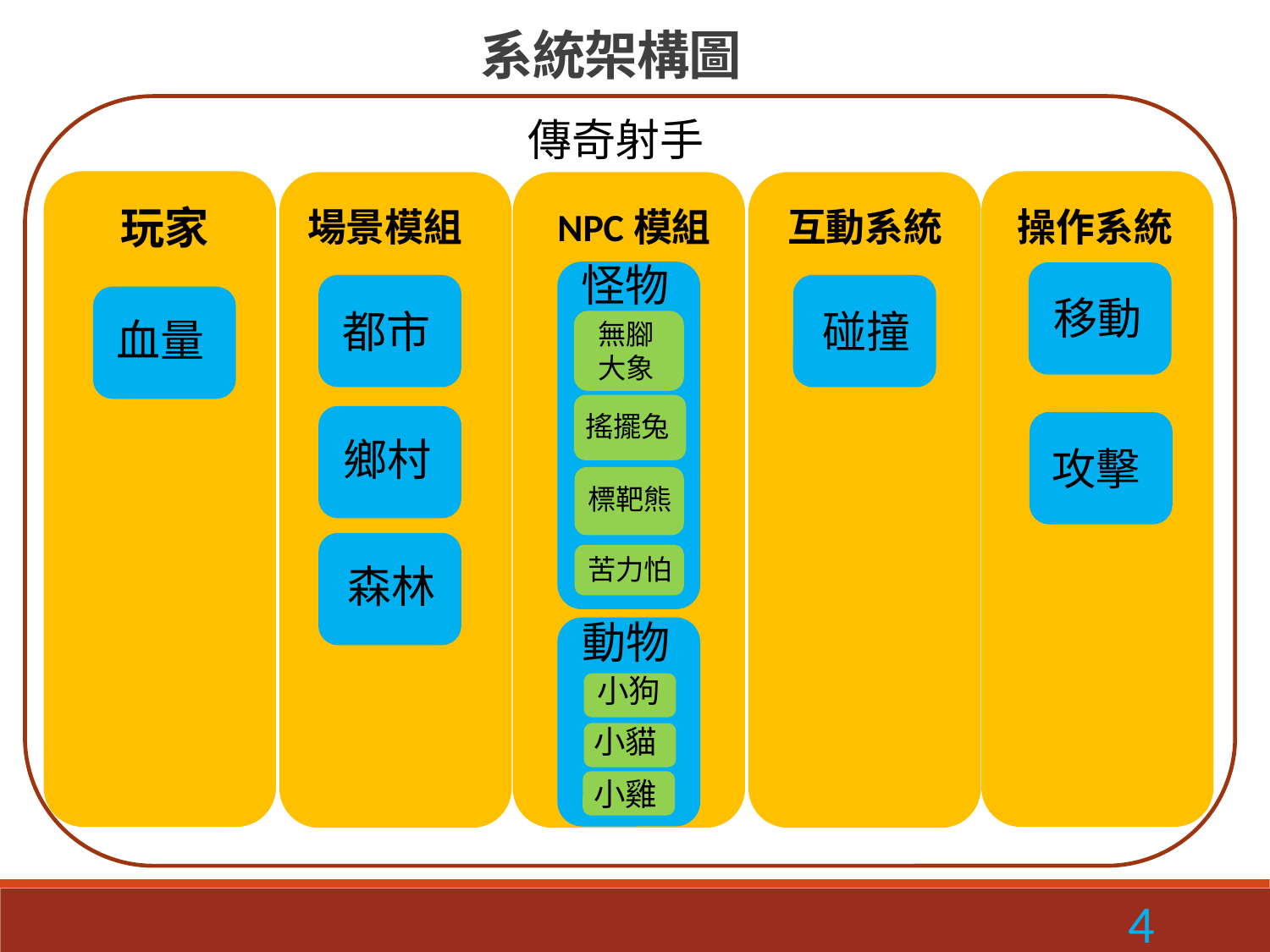

系統架構圖

傳奇射手

玩家
場景模組
NPC模組
互動系統
操作系統
怪物

移動

都市
碰撞
血量
無腳大象

搖擺兔

鄉村
攻擊

標靶熊

苦力怕

森林
動物

小狗

小貓

小雞

4